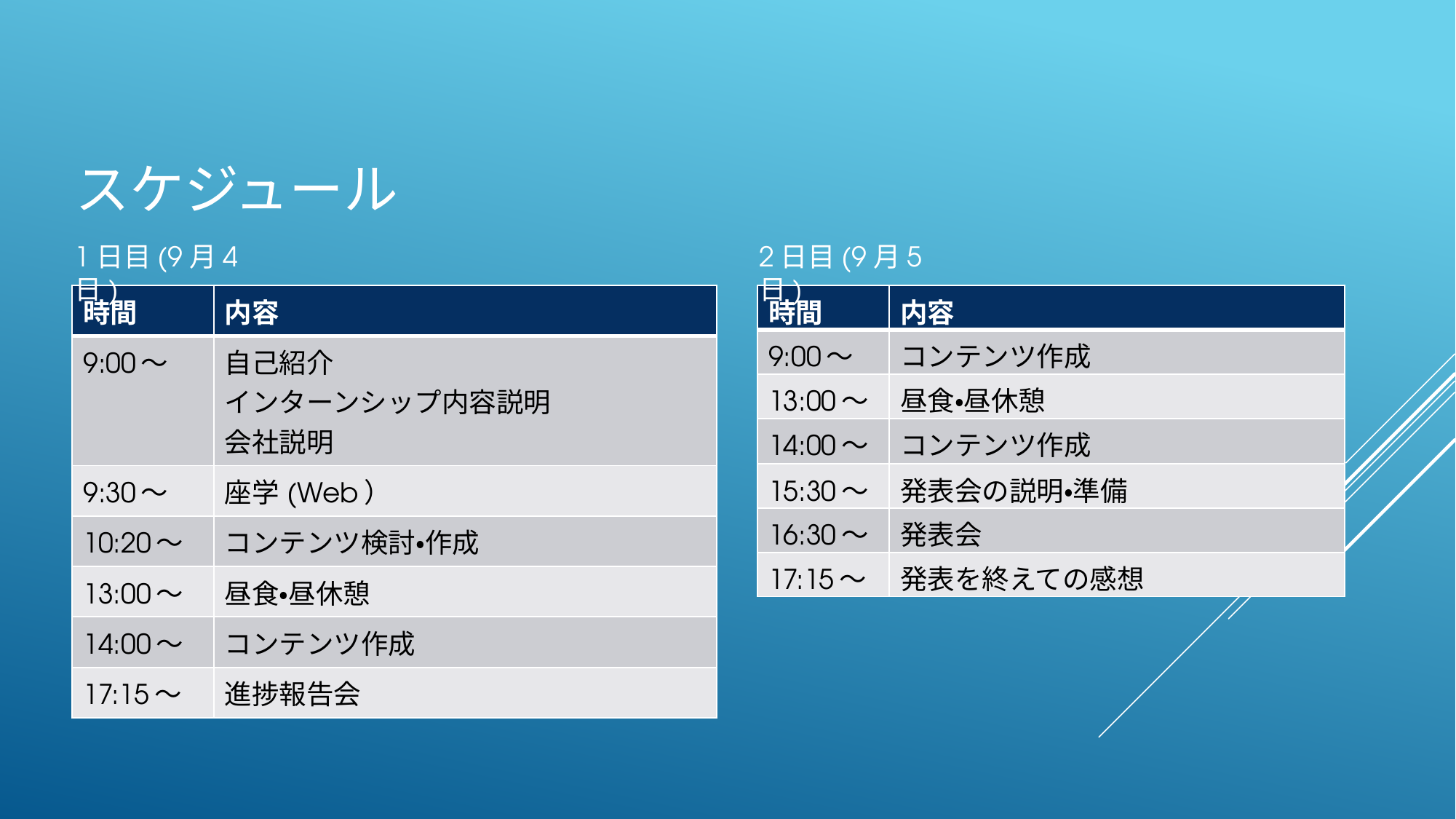

# スケジュール
1日目(9月4日)
2日目(9月5日)
| 時間 | 内容 |
| --- | --- |
| 9:00～ | 自己紹介 インターンシップ内容説明 会社説明 |
| 9:30～ | 座学(Web） |
| 10:20～ | コンテンツ検討・作成 |
| 13:00～ | 昼食・昼休憩 |
| 14:00～ | コンテンツ作成 |
| 17:15～ | 進捗報告会 |
| 時間 | 内容 |
| --- | --- |
| 9:00～ | コンテンツ作成 |
| 13:00～ | 昼食・昼休憩 |
| 14:00～ | コンテンツ作成 |
| 15:30～ | 発表会の説明・準備 |
| 16:30～ | 発表会 |
| 17:15～ | 発表を終えての感想 |